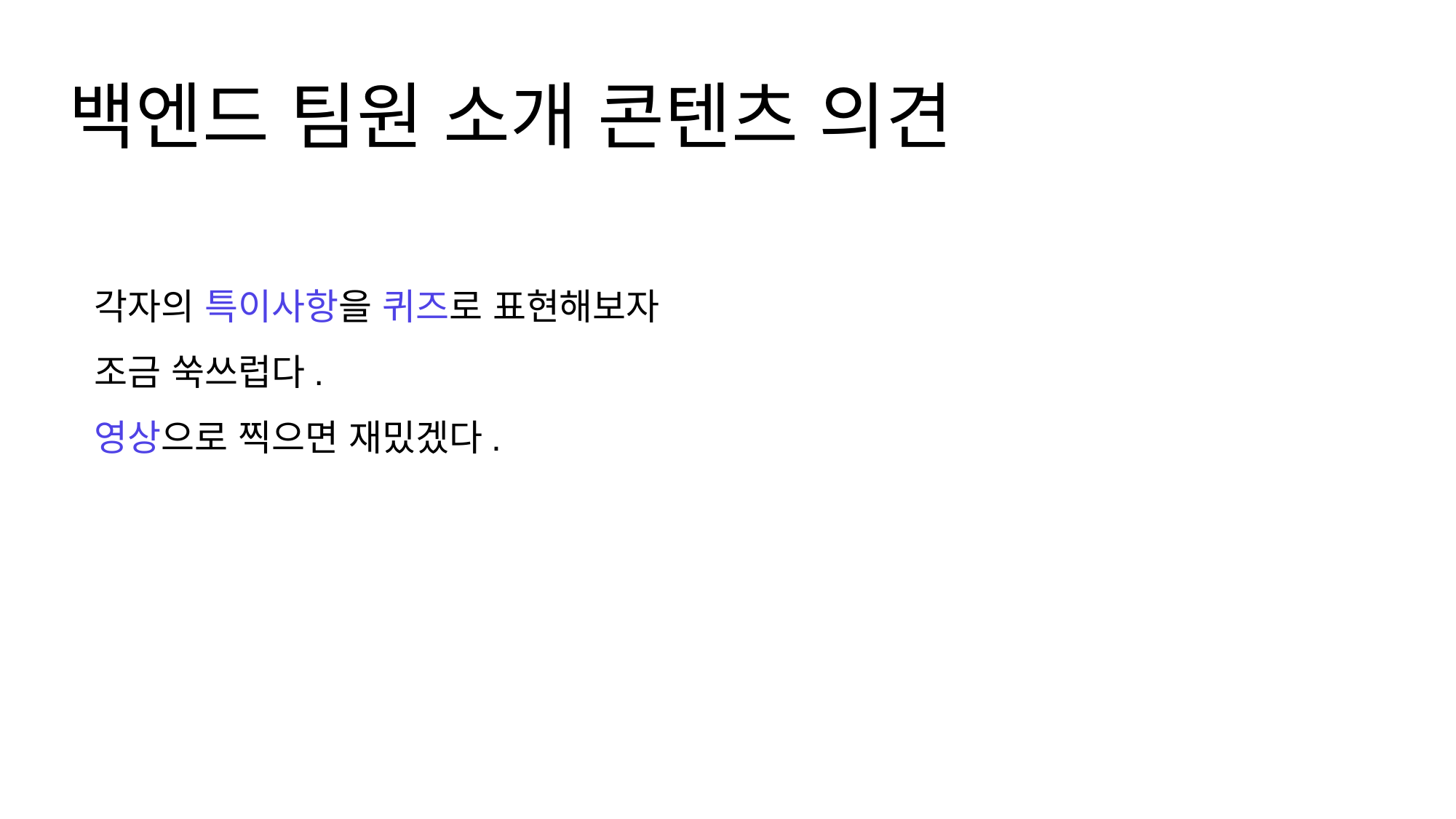

백엔드 팀원 소개 콘텐츠 의견
각자의 특이사항을 퀴즈로 표현해보자
조금 쑥쓰럽다.
영상으로 찍으면 재밌겠다.